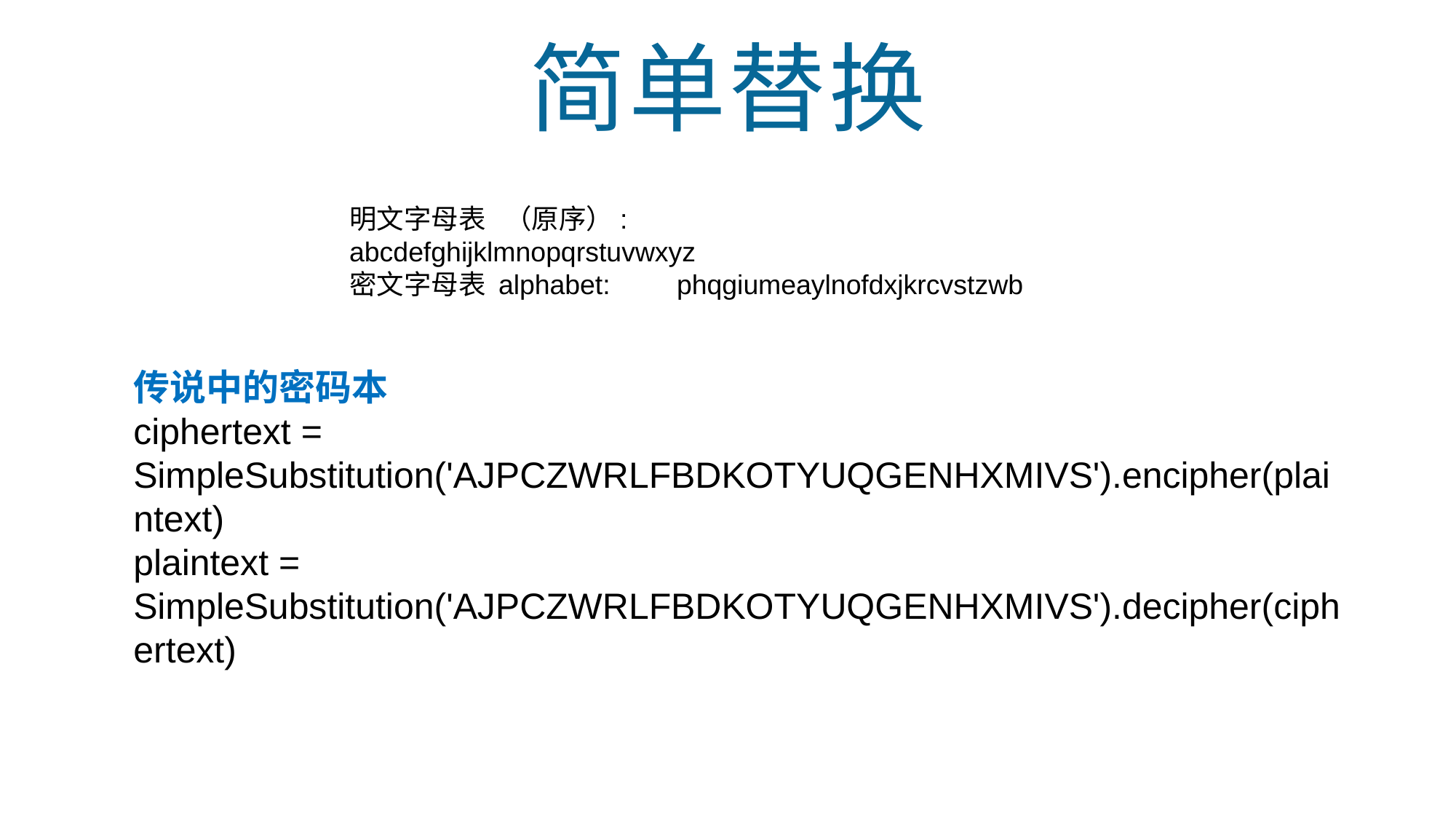

简单替换
明文字母表   （原序）: 		abcdefghijklmnopqrstuvwxyz
密文字母表 alphabet: 	phqgiumeaylnofdxjkrcvstzwb
传说中的密码本
ciphertext = SimpleSubstitution('AJPCZWRLFBDKOTYUQGENHXMIVS').encipher(plaintext)
plaintext = SimpleSubstitution('AJPCZWRLFBDKOTYUQGENHXMIVS').decipher(ciphertext)